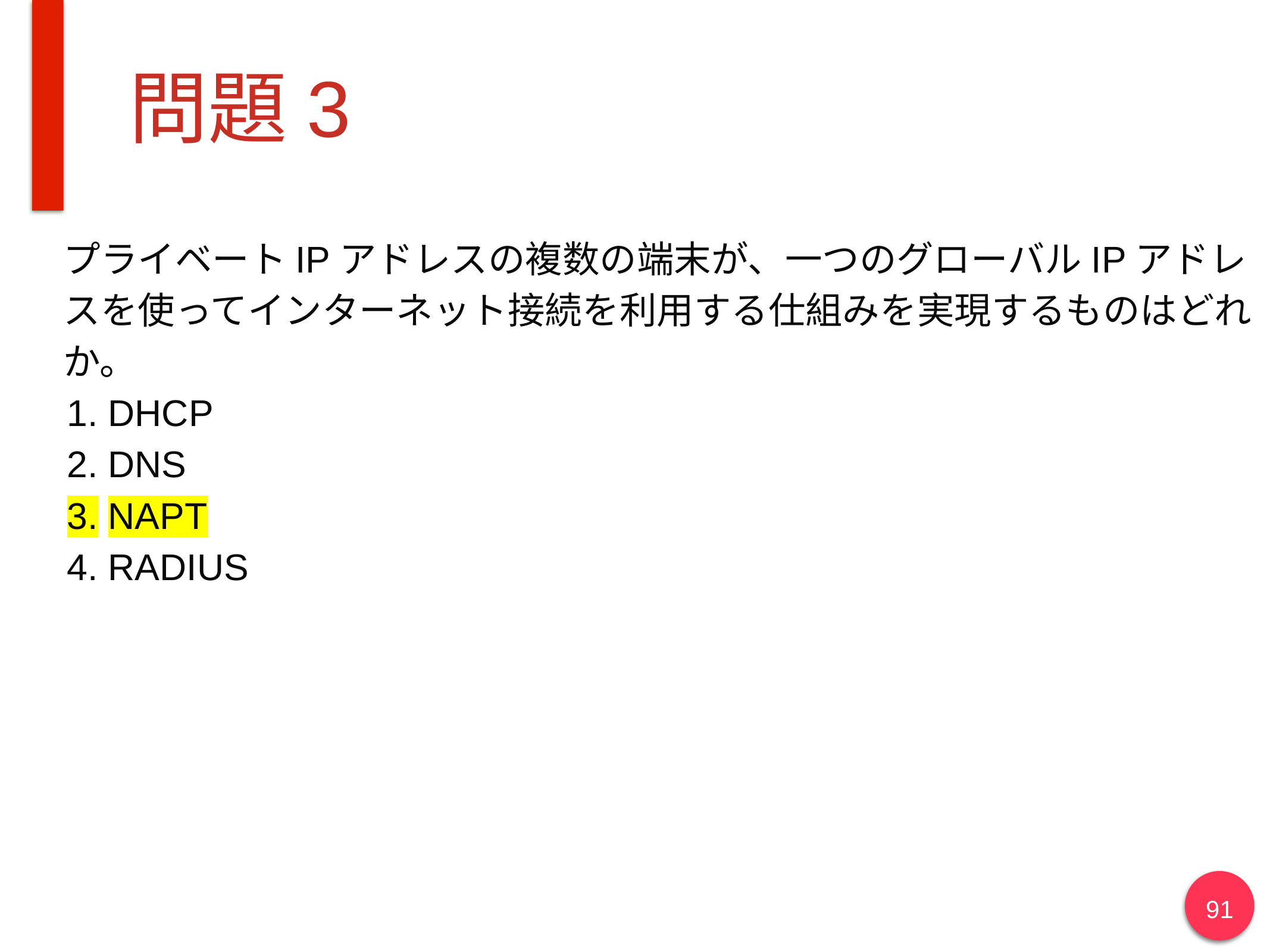

# 問題3
プライベートIPアドレスの複数の端末が、一つのグローバルIPアドレスを使ってインターネット接続を利用する仕組みを実現するものはどれか。
DHCP
DNS
NAPT
RADIUS

91